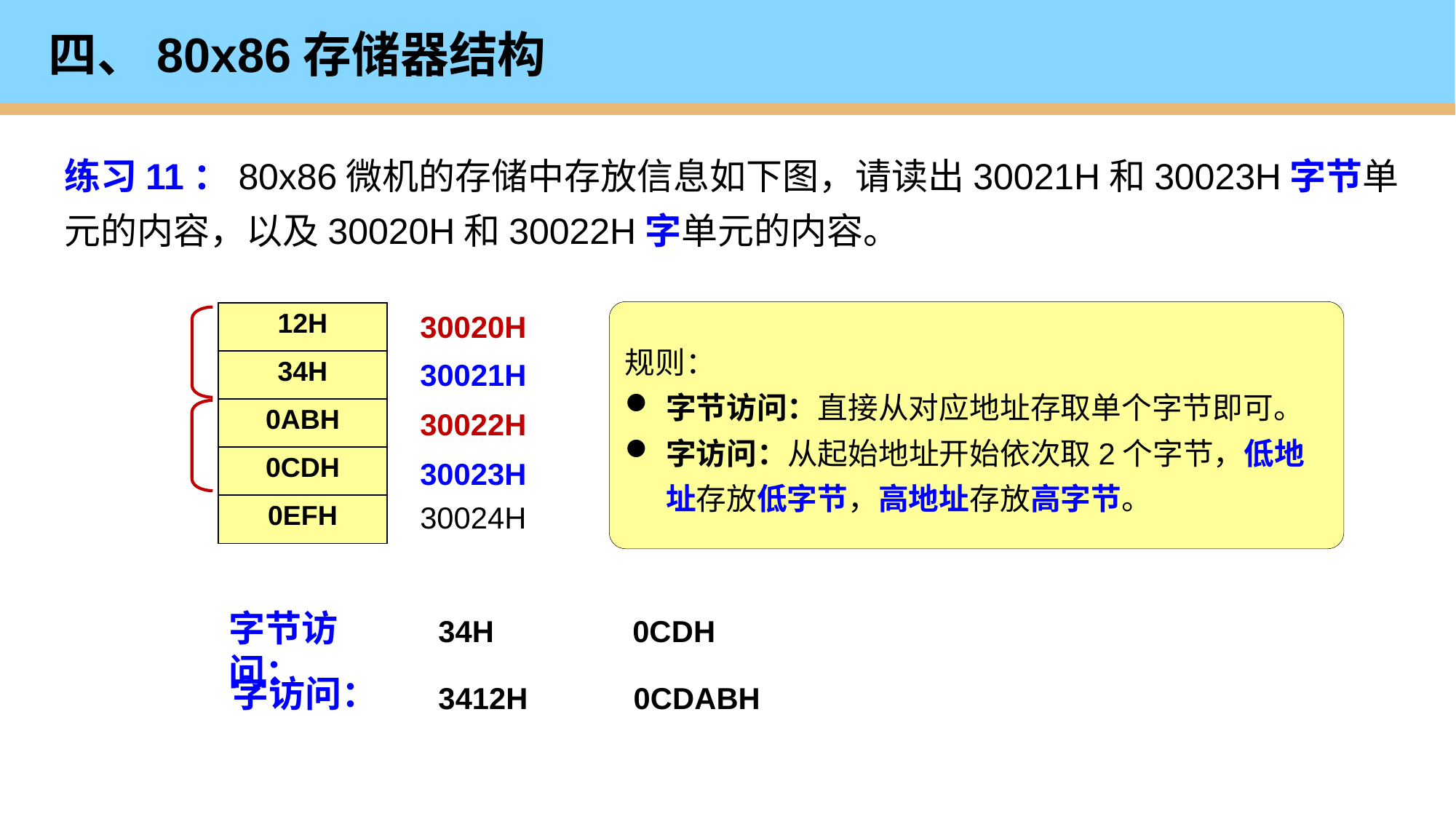

四、80x86存储器结构
练习11：80x86微机的存储中存放信息如下图，请读出30021H和30023H字节单元的内容，以及30020H和30022H字单元的内容。
规则：
字节访问：直接从对应地址存取单个字节即可。
字访问：从起始地址开始依次取2个字节，低地址存放低字节，高地址存放高字节。
| 12H |
| --- |
| 34H |
| 0ABH |
| 0CDH |
| 0EFH |
30020H
30021H
30022H
30023H
30024H

字节访问：
34H
0CDH
字访问：
3412H
0CDABH
38